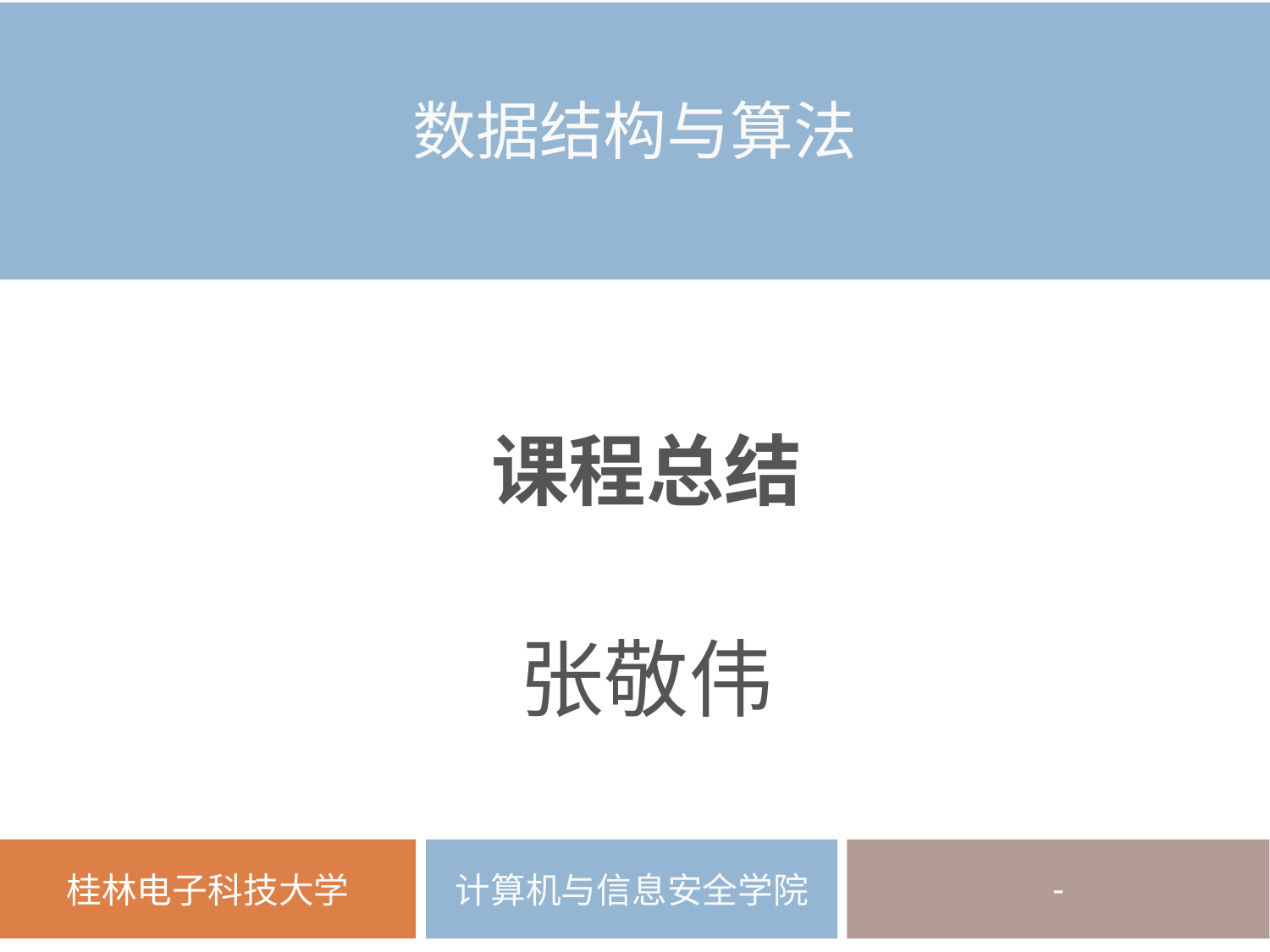

数据结构与算法

课程总结
张敬伟

计算机与信息安全学院

-

桂林电子科技大学